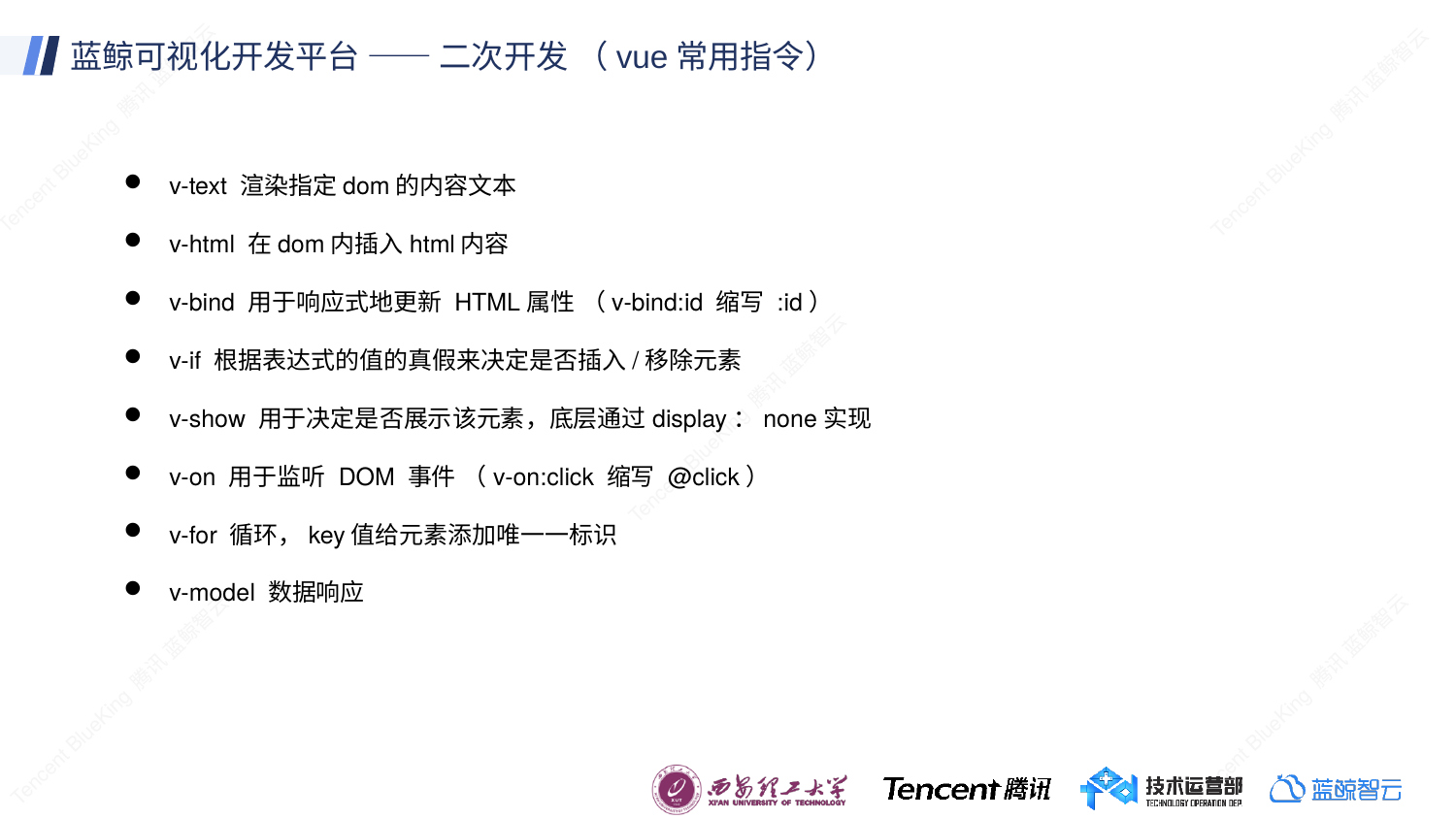

# 蓝鲸可视化开发平台 —— 二次开发 （vue常用指令）
v-text 渲染指定dom的内容文本
v-html 在dom内插⼊html内容
v-bind 用于响应式地更新 HTML属性 （v-bind:id 缩写 :id）
v-if 根据表达式的值的真假来决定是否插入/移除元素
v-show 用于决定是否展示该元素，底层通过display：none实现
v-on 用于监听 DOM 事件 （v-on:click 缩写 @click）
v-for 循环，key值给元素添加唯⼀一标识
v-model 数据响应